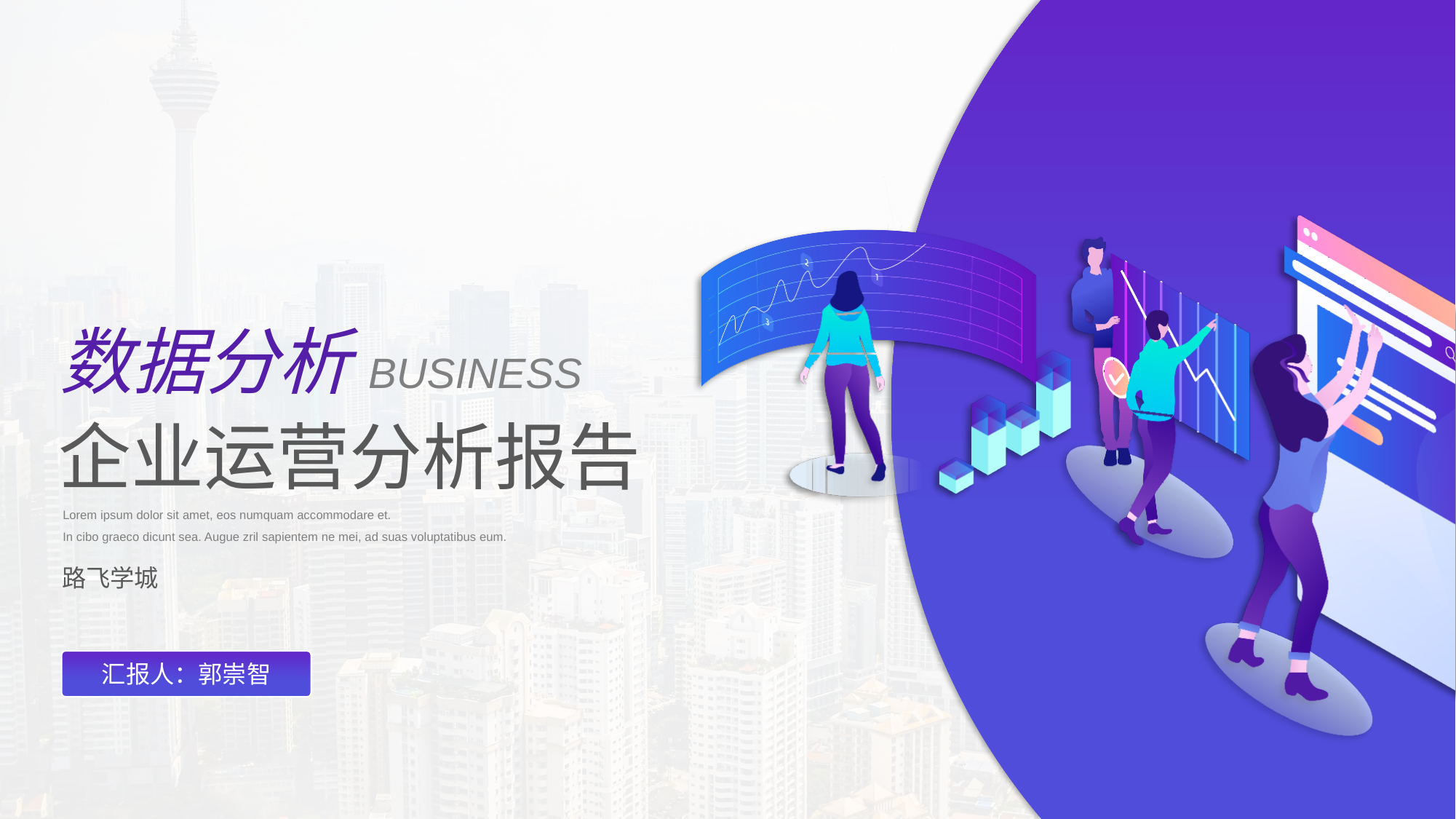

数据分析BUSINESS
企业运营分析报告
Lorem ipsum dolor sit amet, eos numquam accommodare et.
In cibo graeco dicunt sea. Augue zril sapientem ne mei, ad suas voluptatibus eum.
路飞学城
汇报人：郭崇智